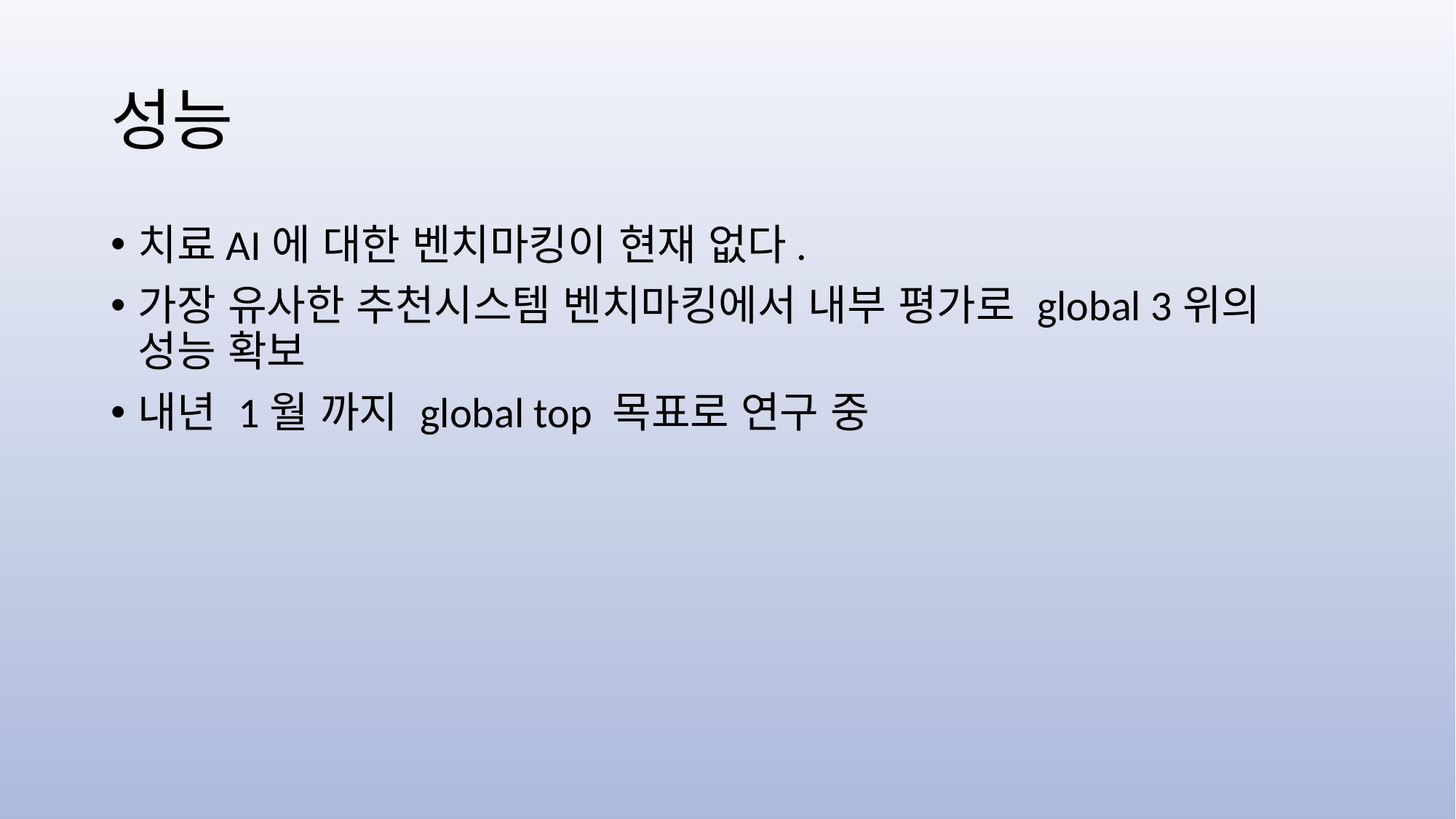

# 성능
치료AI에 대한 벤치마킹이 현재 없다.
가장 유사한 추천시스템 벤치마킹에서 내부 평가로 global 3위의 성능 확보
내년 1월 까지 global top 목표로 연구 중